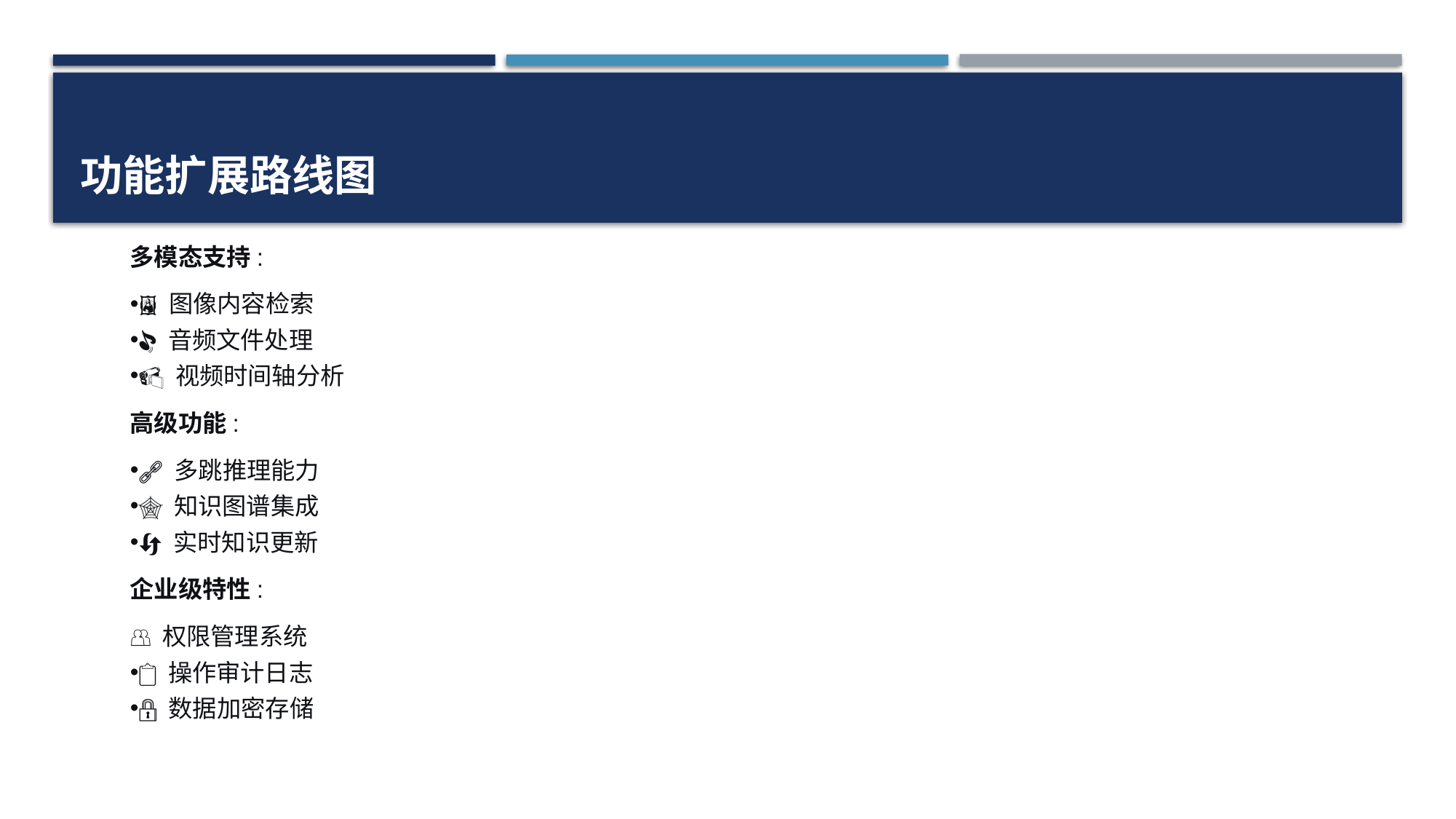

# 功能扩展路线图
多模态支持:
🖼️ 图像内容检索
🎵 音频文件处理
📹 视频时间轴分析
高级功能:
🔗 多跳推理能力
🕸️ 知识图谱集成
🔄 实时知识更新
企业级特性:
👥 权限管理系统
📋 操作审计日志
🔒 数据加密存储